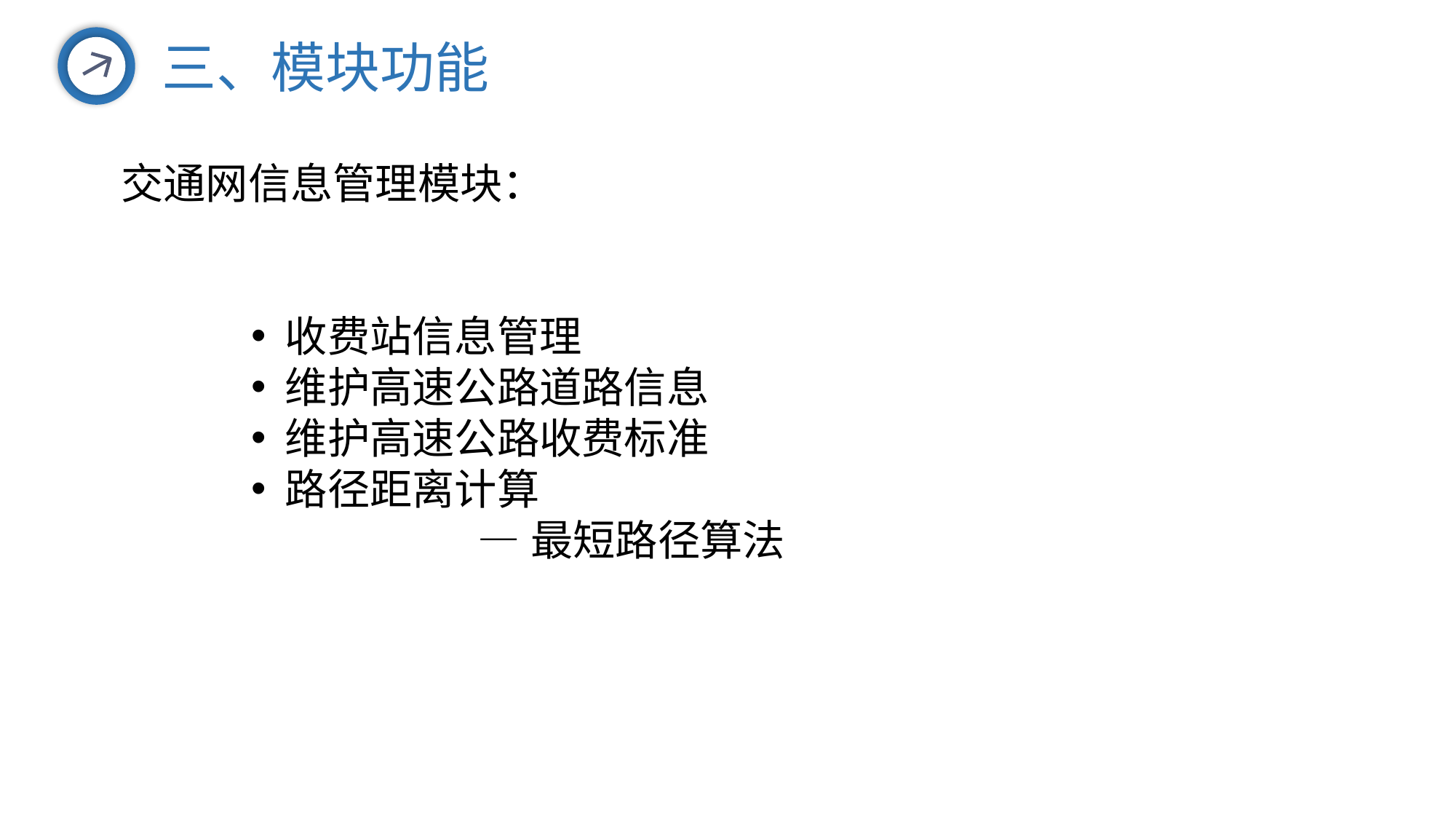

三、模块功能
交通网信息管理模块：
收费站信息管理
维护高速公路道路信息
维护高速公路收费标准
路径距离计算
                        —最短路径算法